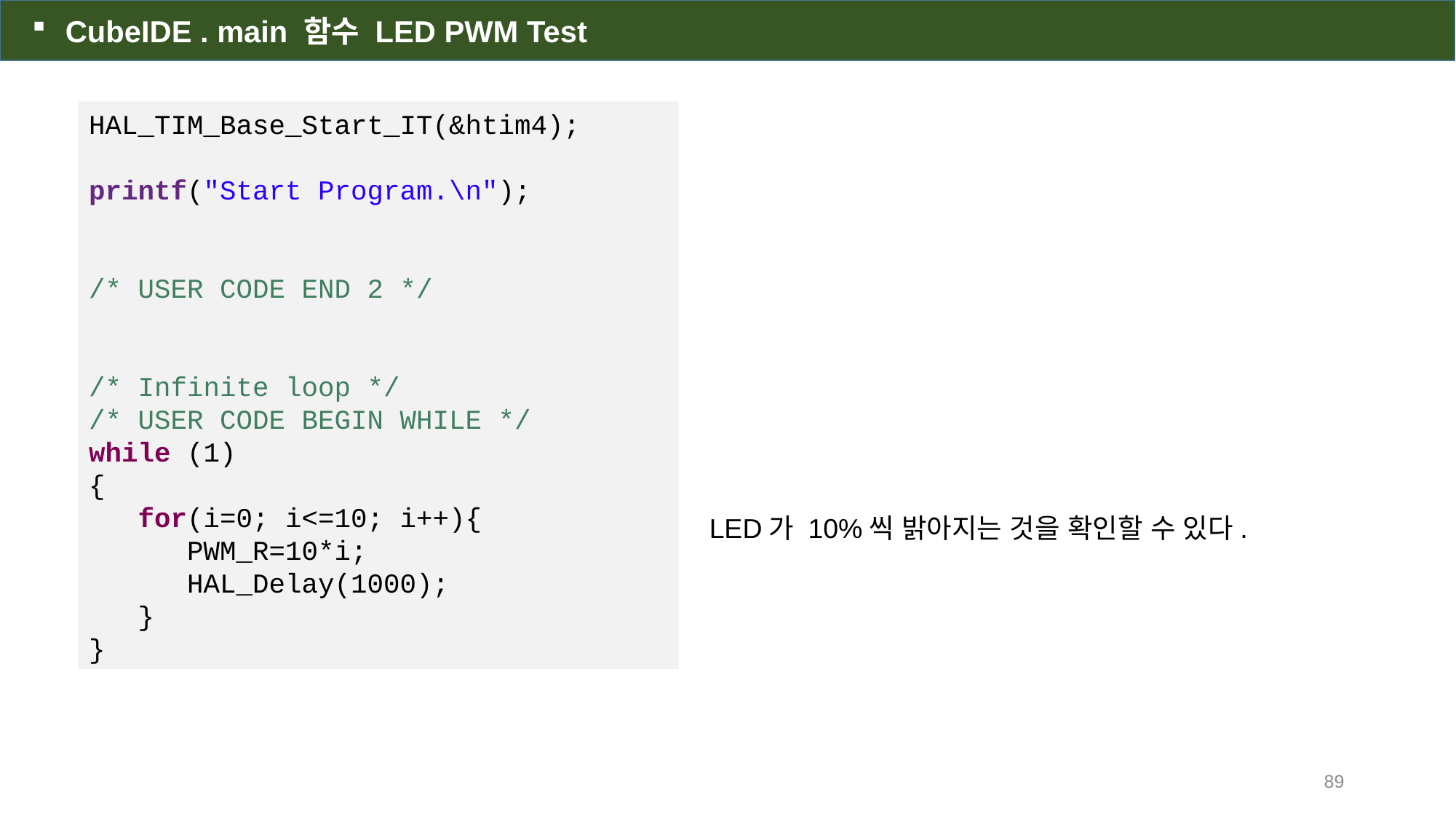

CubeIDE . main 함수 LED PWM Test
HAL_TIM_Base_Start_IT(&htim4);

printf("Start Program.\n");

/* USER CODE END 2 */

/* Infinite loop */
/* USER CODE BEGIN WHILE */
while (1)
{
   for(i=0; i<=10; i++){
      PWM_R=10*i;
      HAL_Delay(1000);
   }
}
LED가 10%씩 밝아지는 것을 확인할 수 있다.
89